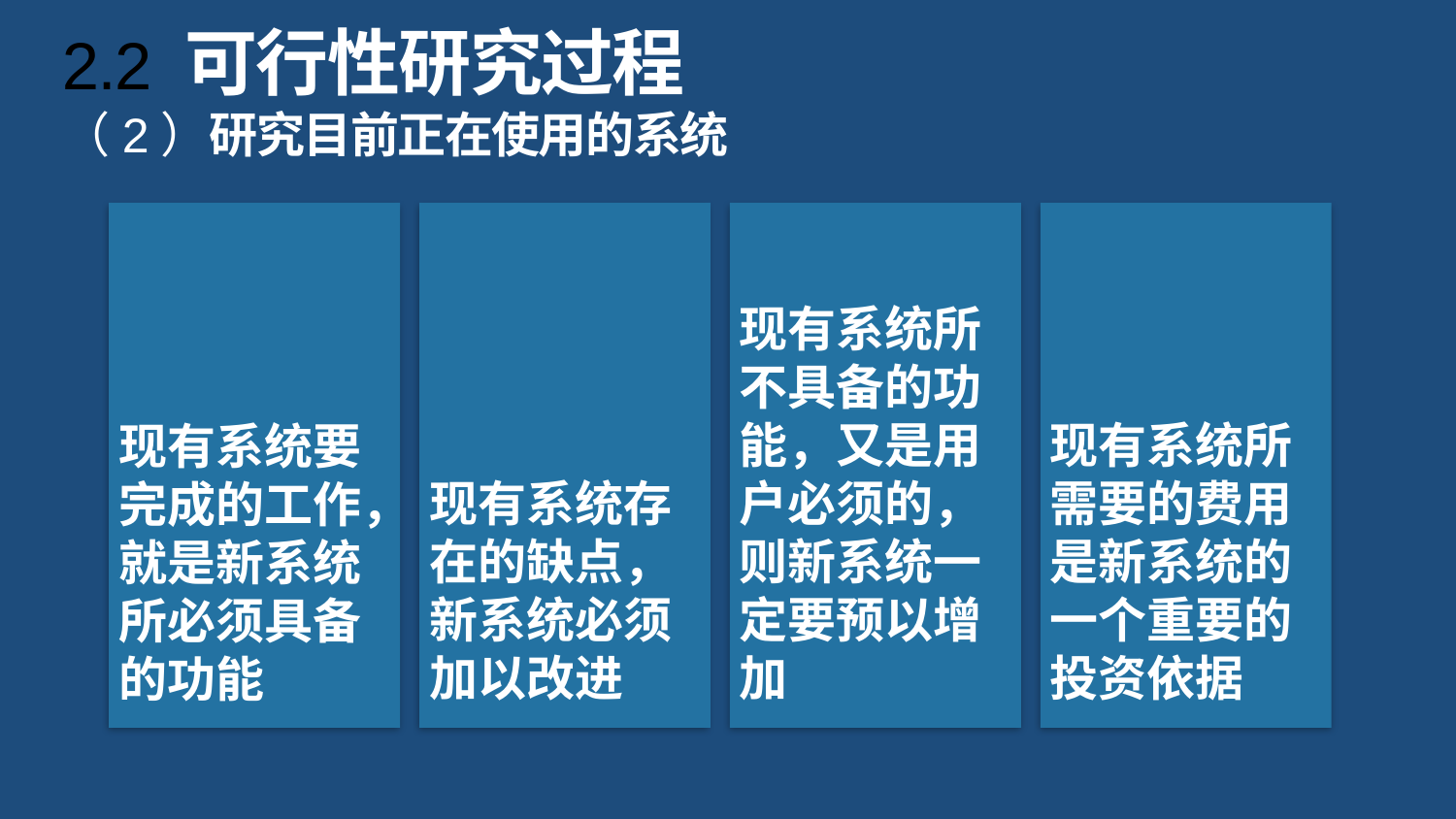

# 2.2 可行性研究过程
（2）研究目前正在使用的系统
现有系统要完成的工作，就是新系统所必须具备的功能

现有系统存在的缺点，新系统必须加以改进
现有系统所不具备的功能，又是用户必须的，则新系统一定要预以增加
现有系统所需要的费用是新系统的一个重要的投资依据